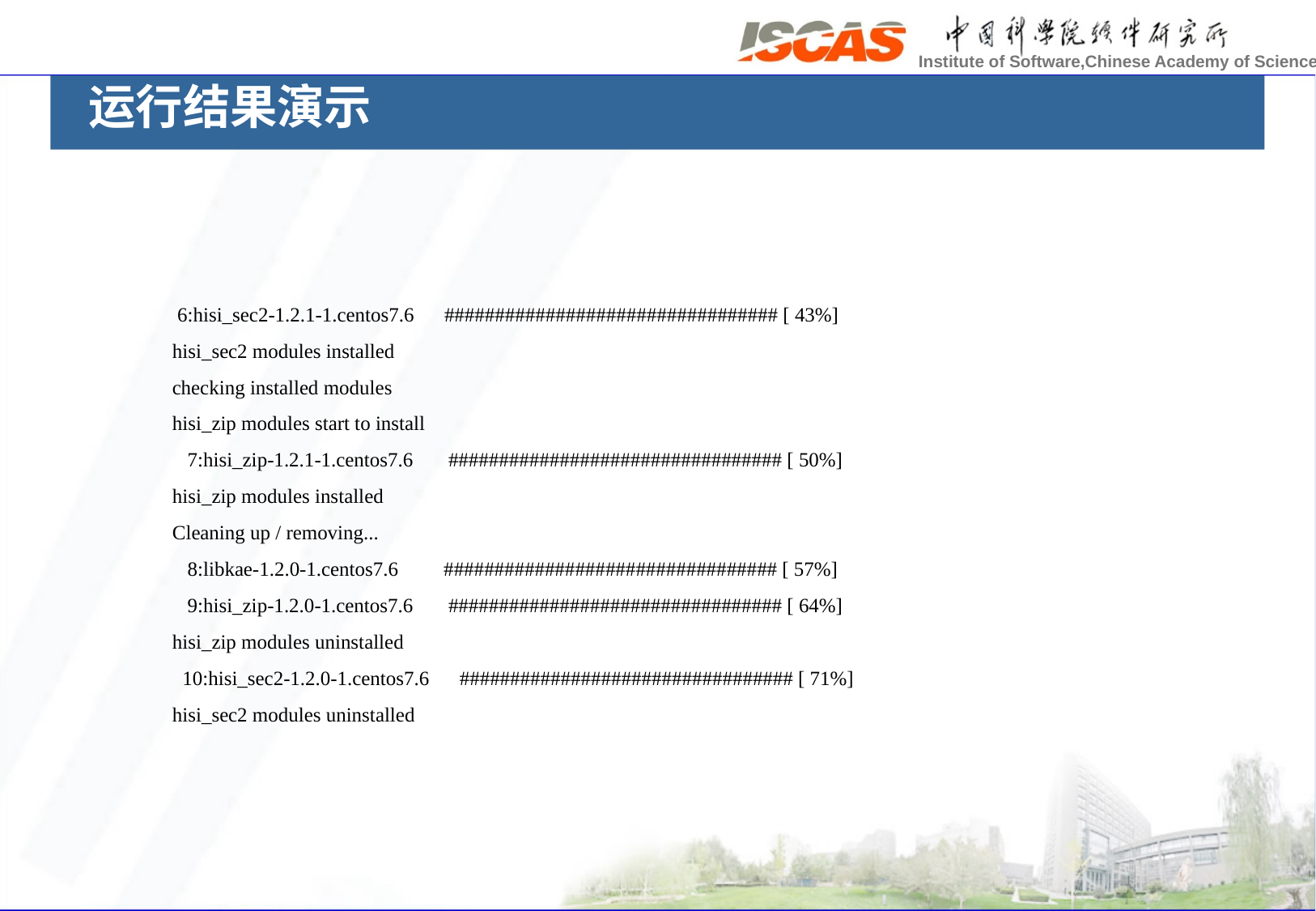

运行结果演示
 6:hisi_sec2-1.2.1-1.centos7.6      ################################# [ 43%]
hisi_sec2 modules installed
checking installed modules
hisi_zip modules start to install
   7:hisi_zip-1.2.1-1.centos7.6       ################################# [ 50%]
hisi_zip modules installed
Cleaning up / removing...
   8:libkae-1.2.0-1.centos7.6         ################################# [ 57%]
   9:hisi_zip-1.2.0-1.centos7.6       ################################# [ 64%]
hisi_zip modules uninstalled
  10:hisi_sec2-1.2.0-1.centos7.6      ################################# [ 71%]
hisi_sec2 modules uninstalled